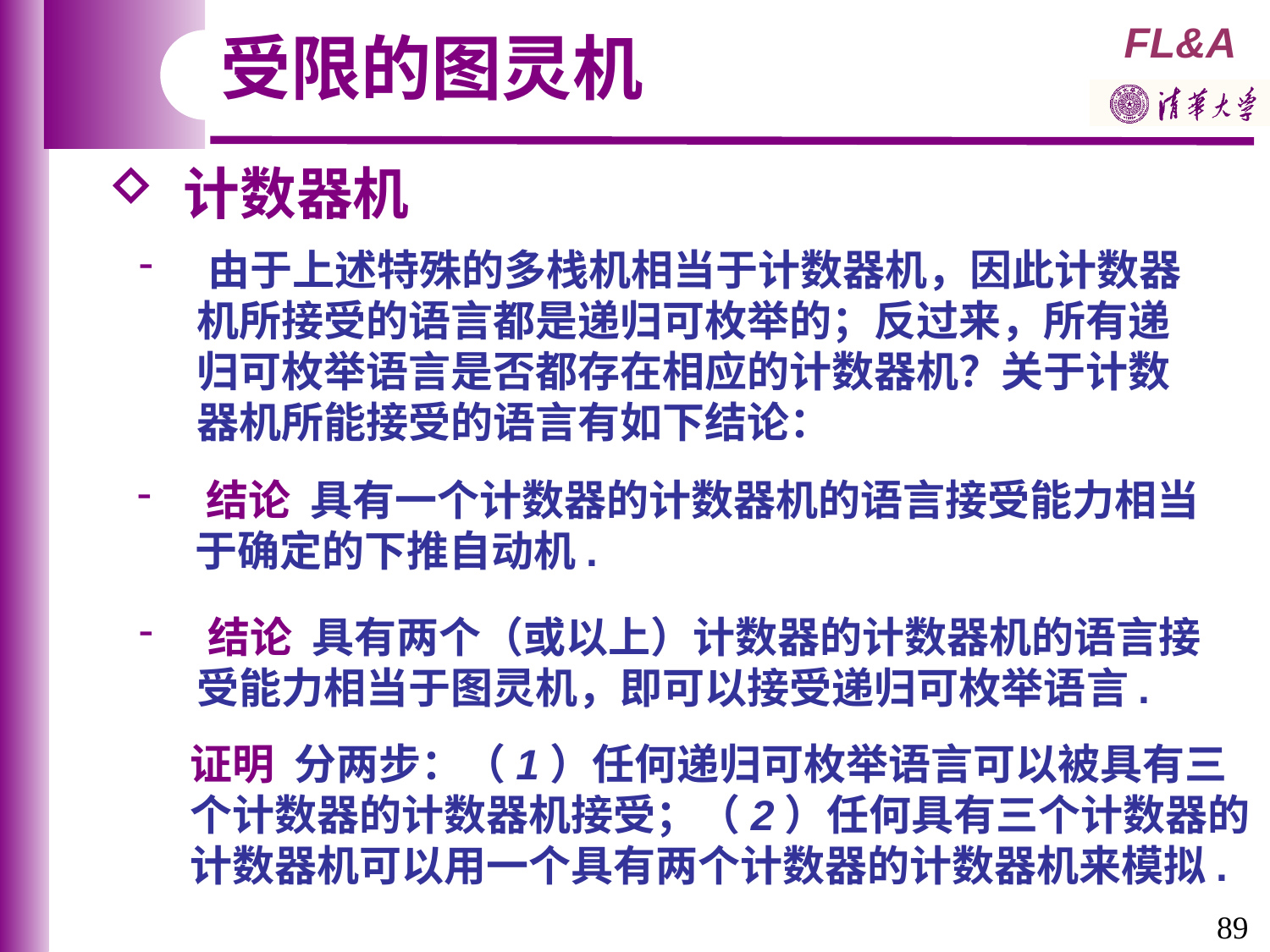

受限的图灵机
 计数器机
   由于上述特殊的多栈机相当于计数器机，因此计数器
     机所接受的语言都是递归可枚举的；反过来，所有递
     归可枚举语言是否都存在相应的计数器机？关于计数
     器机所能接受的语言有如下结论：
   结论  具有一个计数器的计数器机的语言接受能力相当
     于确定的下推自动机.
   结论  具有两个（或以上）计数器的计数器机的语言接
     受能力相当于图灵机，即可以接受递归可枚举语言.
     证明  分两步：（1）任何递归可枚举语言可以被具有三
     个计数器的计数器机接受；（2）任何具有三个计数器的
     计数器机可以用一个具有两个计数器的计数器机来模拟.
89